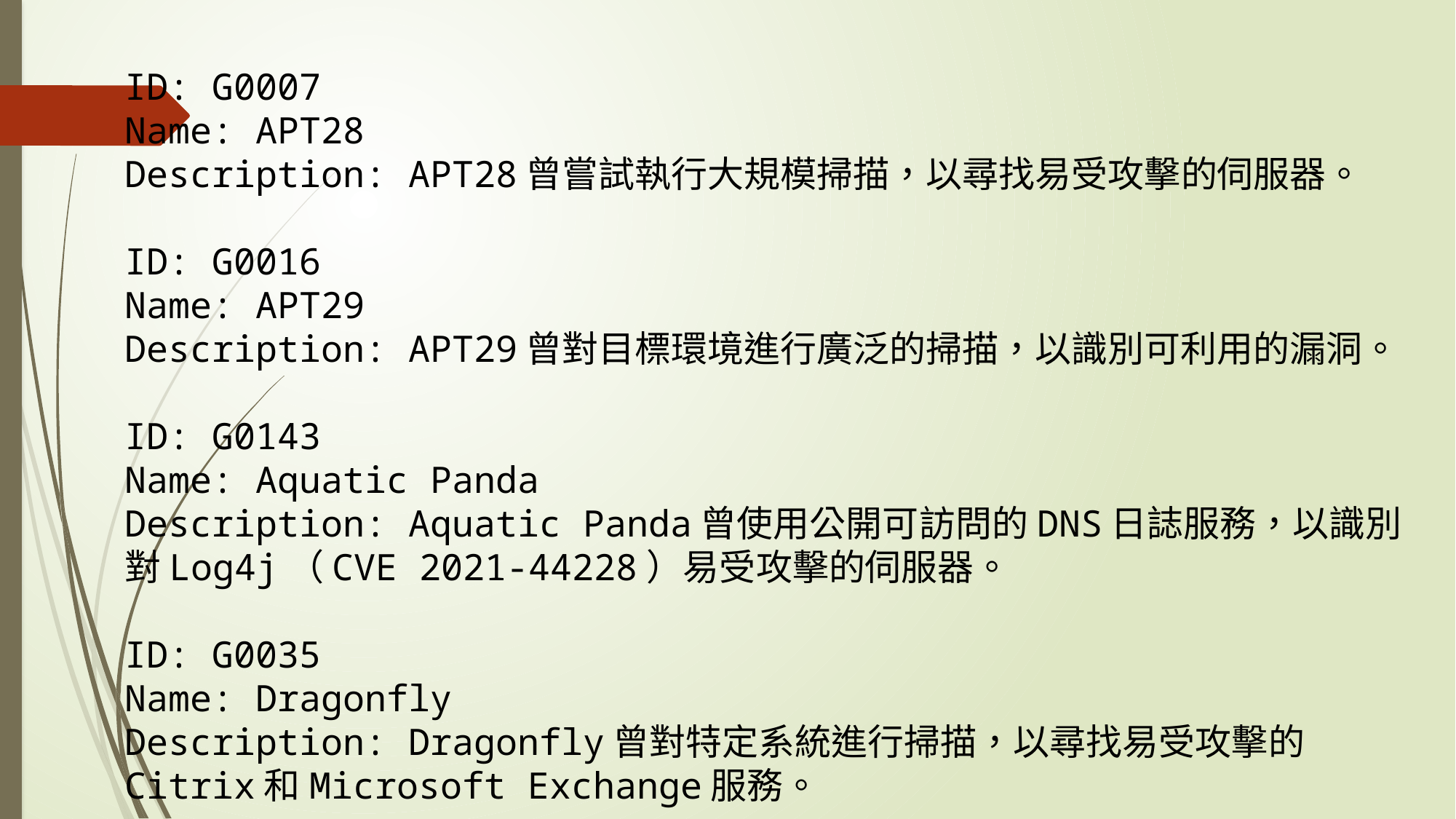

ID: G0007
Name: APT28
Description: APT28曾嘗試執行大規模掃描，以尋找易受攻擊的伺服器。

ID: G0016
Name: APT29
Description: APT29曾對目標環境進行廣泛的掃描，以識別可利用的漏洞。

ID: G0143
Name: Aquatic Panda
Description: Aquatic Panda曾使用公開可訪問的DNS日誌服務，以識別對Log4j（CVE 2021-44228）易受攻擊的伺服器。

ID: G0035
Name: Dragonfly
Description: Dragonfly曾對特定系統進行掃描，以尋找易受攻擊的Citrix和Microsoft Exchange服務。